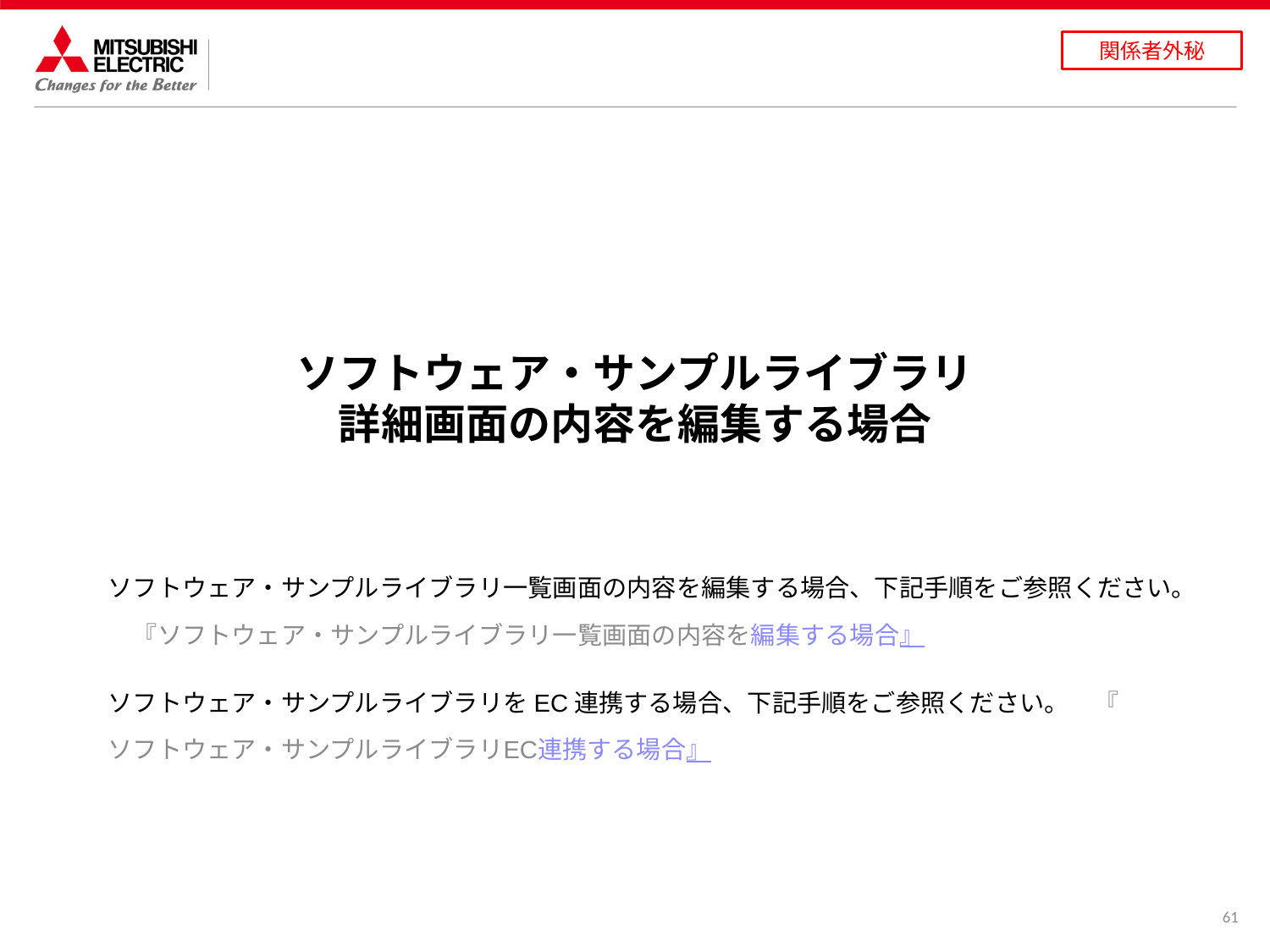

# ソフトウェア・サンプルライブラリ 詳細画面の内容を編集する場合
ソフトウェア・サンプルライブラリ一覧画面の内容を編集する場合、下記手順をご参照ください。
　『ソフトウェア・サンプルライブラリ一覧画面の内容を編集する場合』
ソフトウェア・サンプルライブラリをEC連携する場合、下記手順をご参照ください。
　『ソフトウェア・サンプルライブラリEC連携する場合』

61